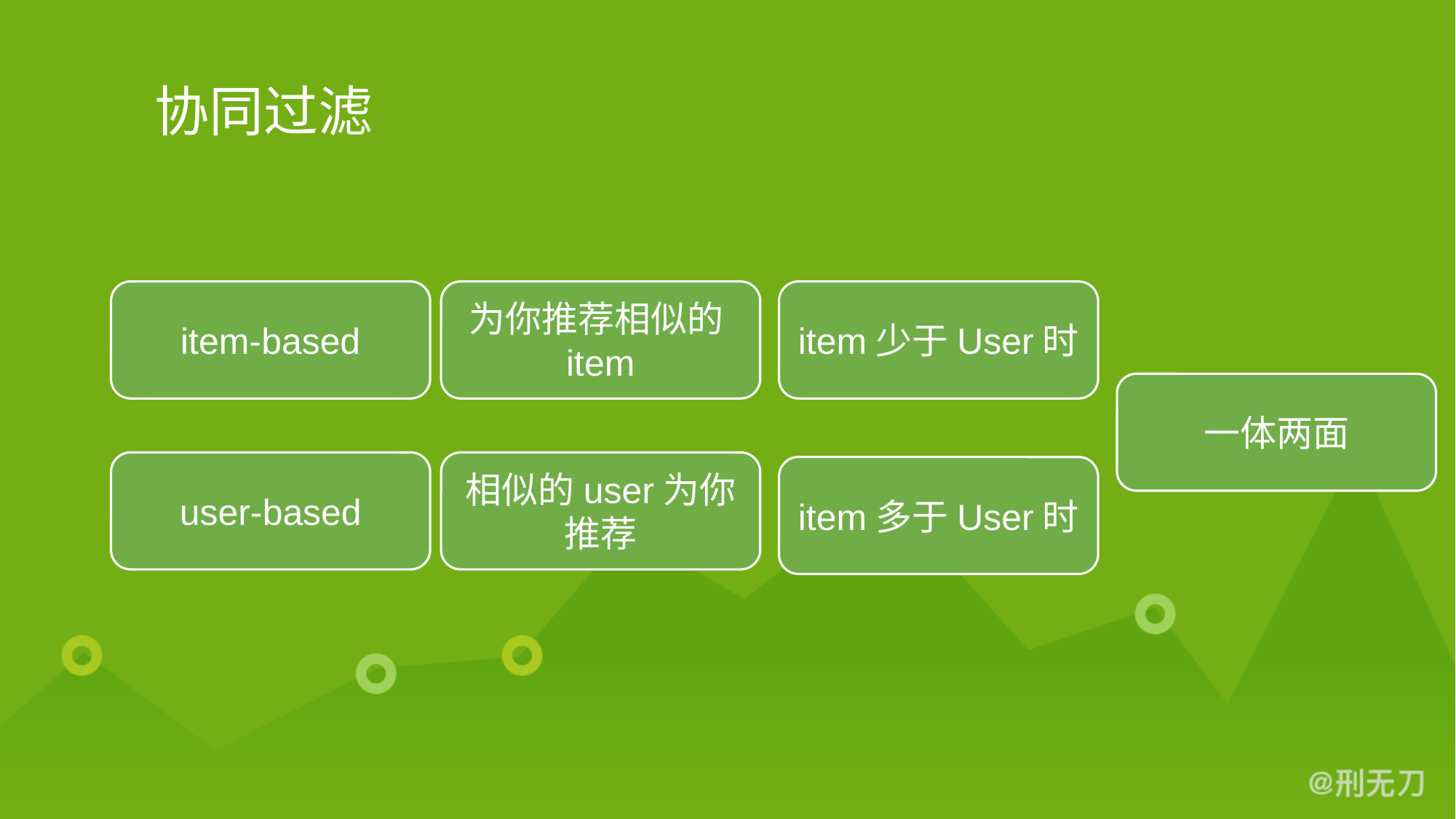

# 协同过滤
item-based
为你推荐相似的item
item少于User时
一体两面
user-based
相似的user为你推荐
item多于User时